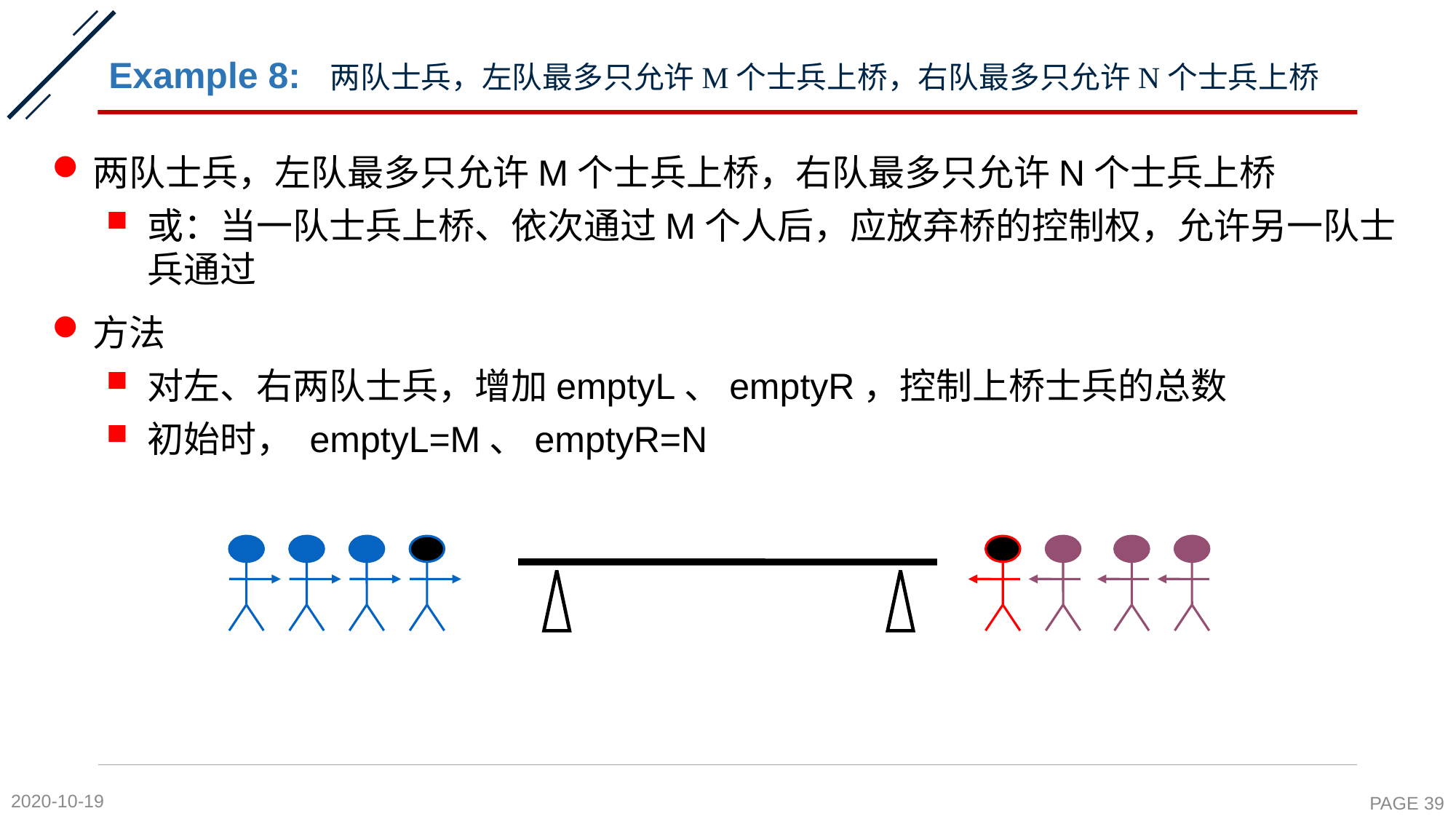

# Example 8:  两队士兵，左队最多只允许M个士兵上桥，右队最多只允许N个士兵上桥
两队士兵，左队最多只允许M个士兵上桥，右队最多只允许N个士兵上桥
或：当一队士兵上桥、依次通过M个人后，应放弃桥的控制权，允许另一队士兵通过
方法
对左、右两队士兵，增加emptyL、emptyR，控制上桥士兵的总数
初始时， emptyL=M、emptyR=N

2020-10-19
PAGE 39